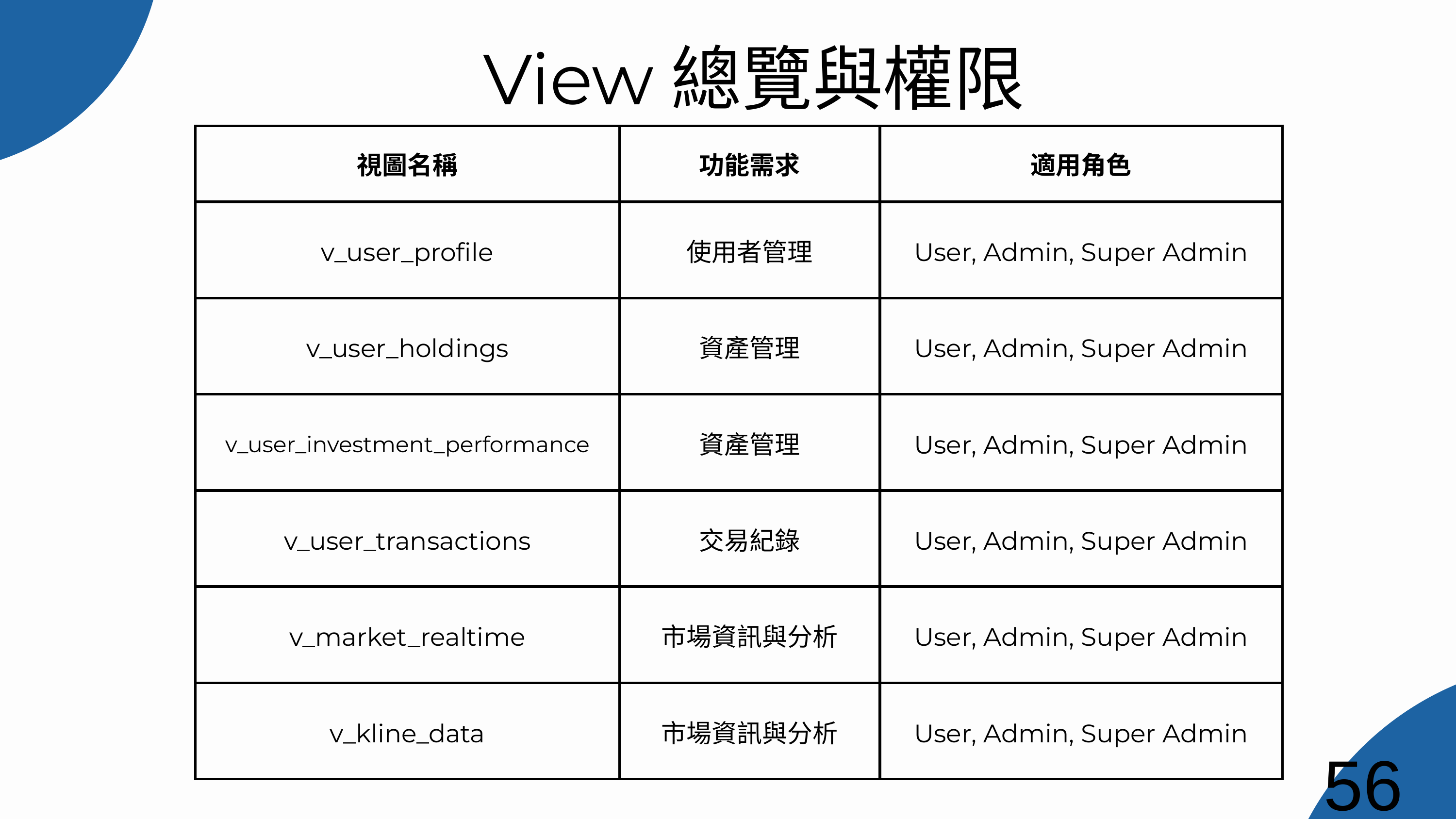

View總覽與權限
| 視圖名稱 | 功能需求 | 適用角色 |
| --- | --- | --- |
| v\_user\_profile | 使用者管理 | User, Admin, Super Admin |
| v\_user\_holdings | 資產管理 | User, Admin, Super Admin |
| v\_user\_investment\_performance | 資產管理 | User, Admin, Super Admin |
| v\_user\_transactions | 交易紀錄 | User, Admin, Super Admin |
| v\_market\_realtime | 市場資訊與分析 | User, Admin, Super Admin |
| v\_kline\_data | 市場資訊與分析 | User, Admin, Super Admin |

56